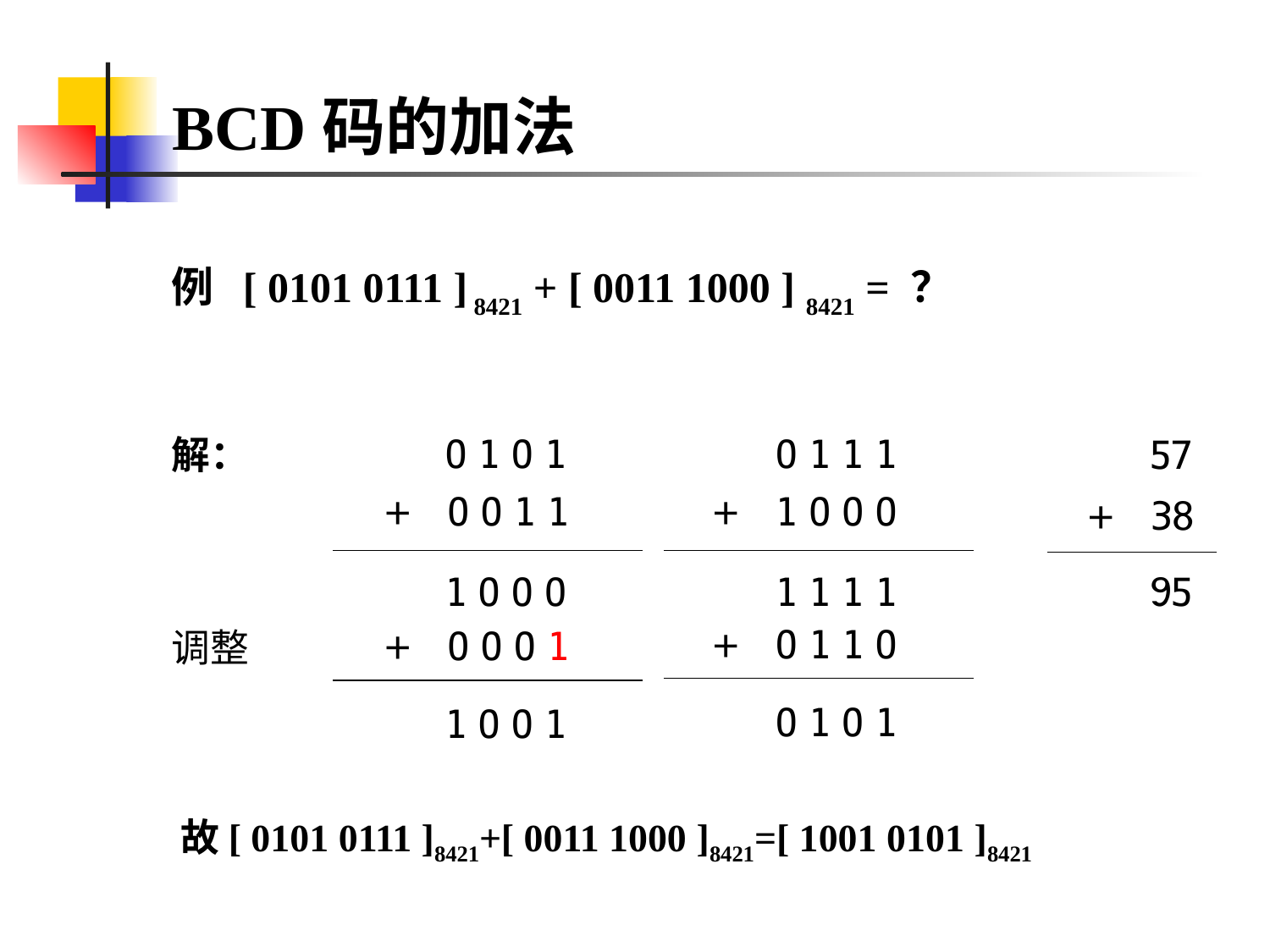

BCD码的加法
例  [ 0101 0111 ] 8421 + [ 0011 1000 ] 8421 = ？
0 1 0 1
+   0 0 1 1
1 0 0 0
0 1 1 1
+   1 0 0 0
1 1 1 1
解：
57
+   38
95
+   0 1 1 0
0 1 0 1
+   0 0 0 1
1 0 0 1
调整
故[ 0101 0111 ]8421+[ 0011 1000 ]8421=[ 1001 0101 ]8421